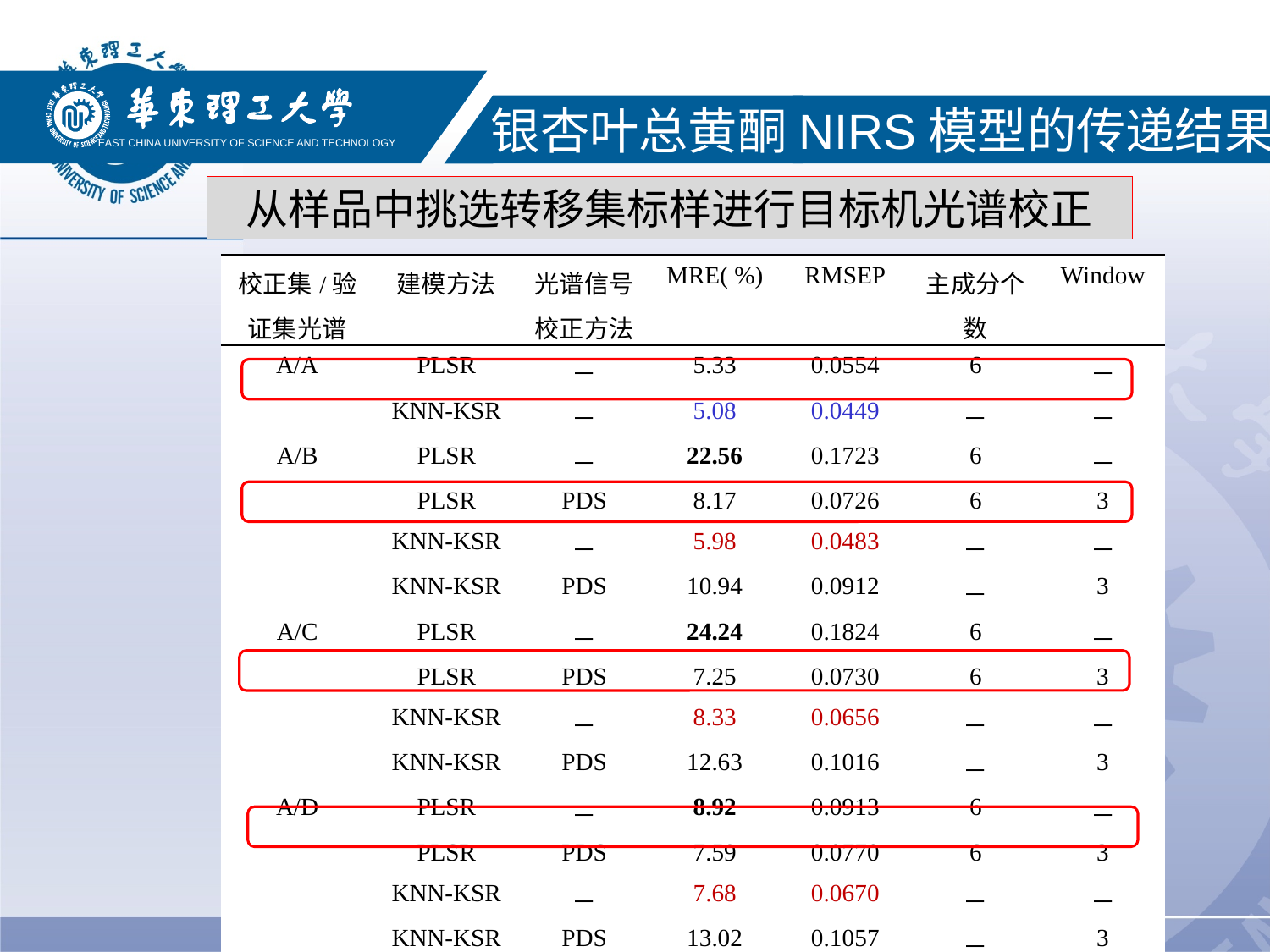

EAST CHINA UNIVERSITY OF SCIENCE AND TECHNOLOGY
银杏叶总黄酮NIRS模型的传递结果

从样品中挑选转移集标样进行目标机光谱校正
| 校正集/验证集光谱 | 建模方法 | 光谱信号校正方法 | MRE( %) | RMSEP | 主成分个数 | Window |
| --- | --- | --- | --- | --- | --- | --- |
| A/A | PLSR | － | 5.33 | 0.0554 | 6 | － |
|  | KNN-KSR | － | 5.08 | 0.0449 | － | － |
| A/B | PLSR | － | 22.56 | 0.1723 | 6 | － |
|  | PLSR | PDS | 8.17 | 0.0726 | 6 | 3 |
|  | KNN-KSR | － | 5.98 | 0.0483 | － | － |
|  | KNN-KSR | PDS | 10.94 | 0.0912 | － | 3 |
| A/C | PLSR | － | 24.24 | 0.1824 | 6 | － |
|  | PLSR | PDS | 7.25 | 0.0730 | 6 | 3 |
|  | KNN-KSR | － | 8.33 | 0.0656 | － | － |
|  | KNN-KSR | PDS | 12.63 | 0.1016 | － | 3 |
| A/D | PLSR | － | 8.92 | 0.0913 | 6 | － |
|  | PLSR | PDS | 7.59 | 0.0770 | 6 | 3 |
|  | KNN-KSR | － | 7.68 | 0.0670 | － | － |
|  | KNN-KSR | PDS | 13.02 | 0.1057 | － | 3 |